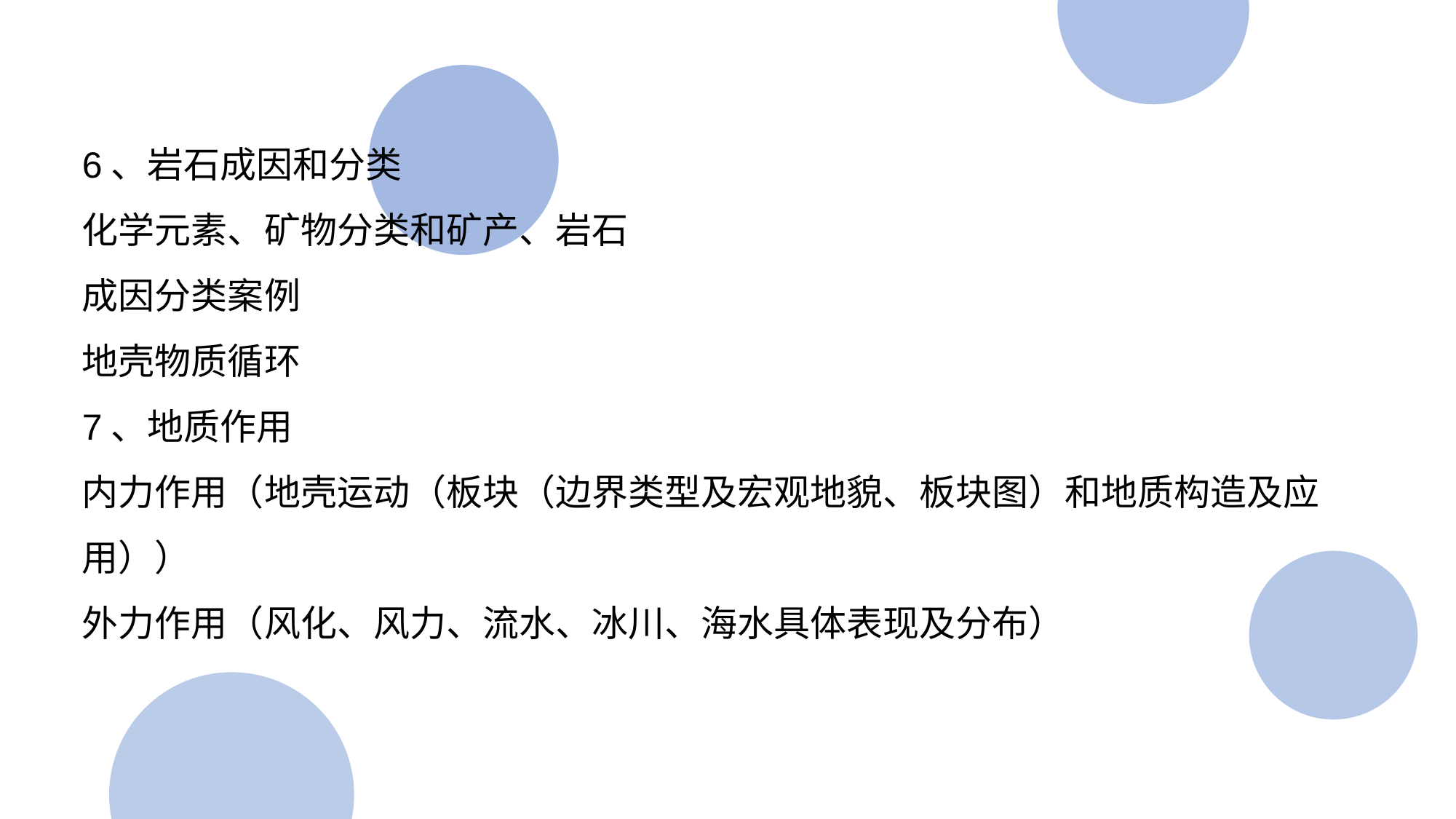

6、岩石成因和分类
化学元素、矿物分类和矿产、岩石
成因分类案例
地壳物质循环
7、地质作用
内力作用（地壳运动（板块（边界类型及宏观地貌、板块图）和地质构造及应用））
外力作用（风化、风力、流水、冰川、海水具体表现及分布）